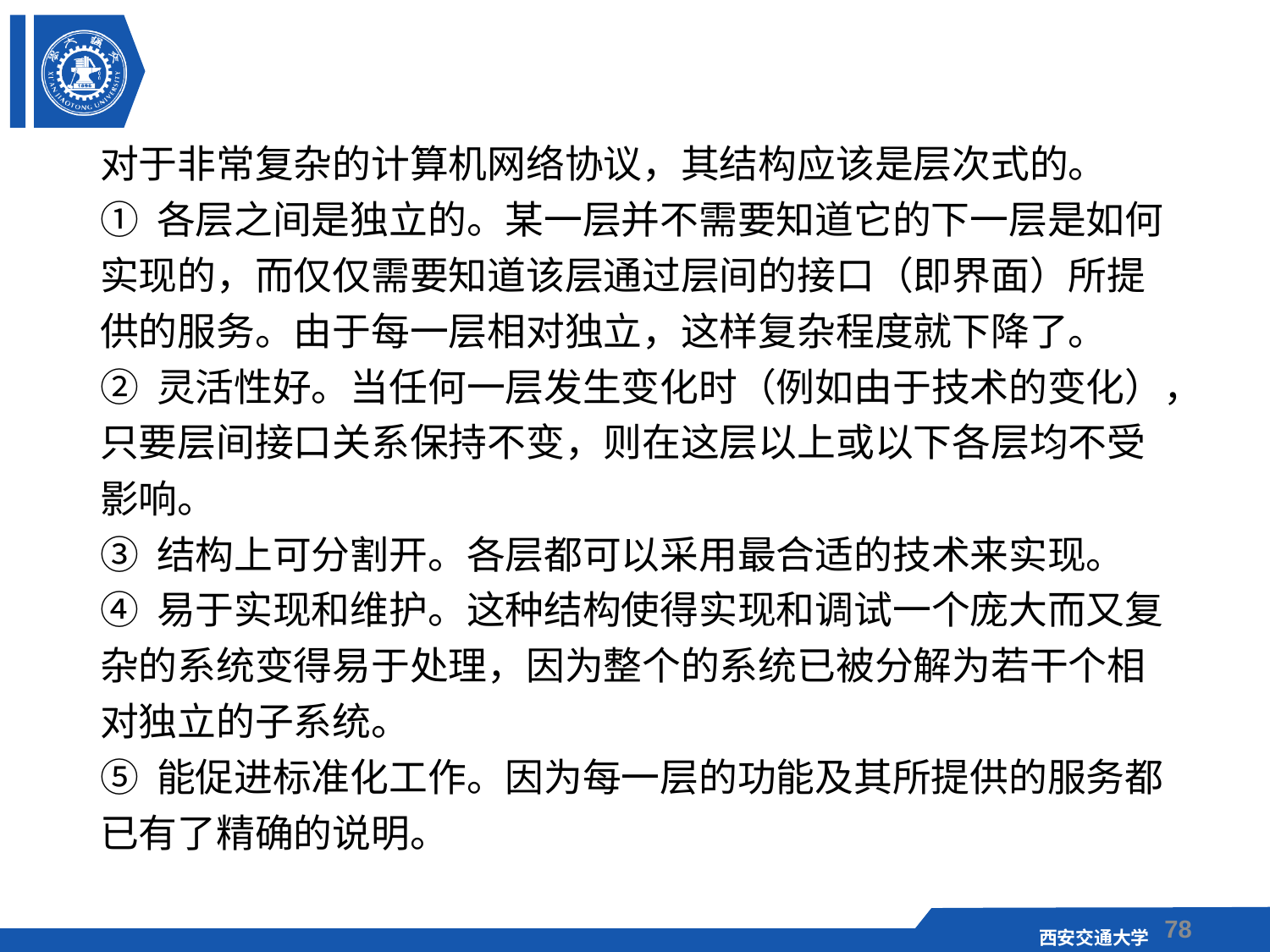

对于非常复杂的计算机网络协议，其结构应该是层次式的。
① 各层之间是独立的。某一层并不需要知道它的下一层是如何实现的，而仅仅需要知道该层通过层间的接口（即界面）所提供的服务。由于每一层相对独立，这样复杂程度就下降了。
② 灵活性好。当任何一层发生变化时（例如由于技术的变化），只要层间接口关系保持不变，则在这层以上或以下各层均不受影响。
③ 结构上可分割开。各层都可以采用最合适的技术来实现。
④ 易于实现和维护。这种结构使得实现和调试一个庞大而又复杂的系统变得易于处理，因为整个的系统已被分解为若干个相对独立的子系统。
⑤ 能促进标准化工作。因为每一层的功能及其所提供的服务都已有了精确的说明。

78